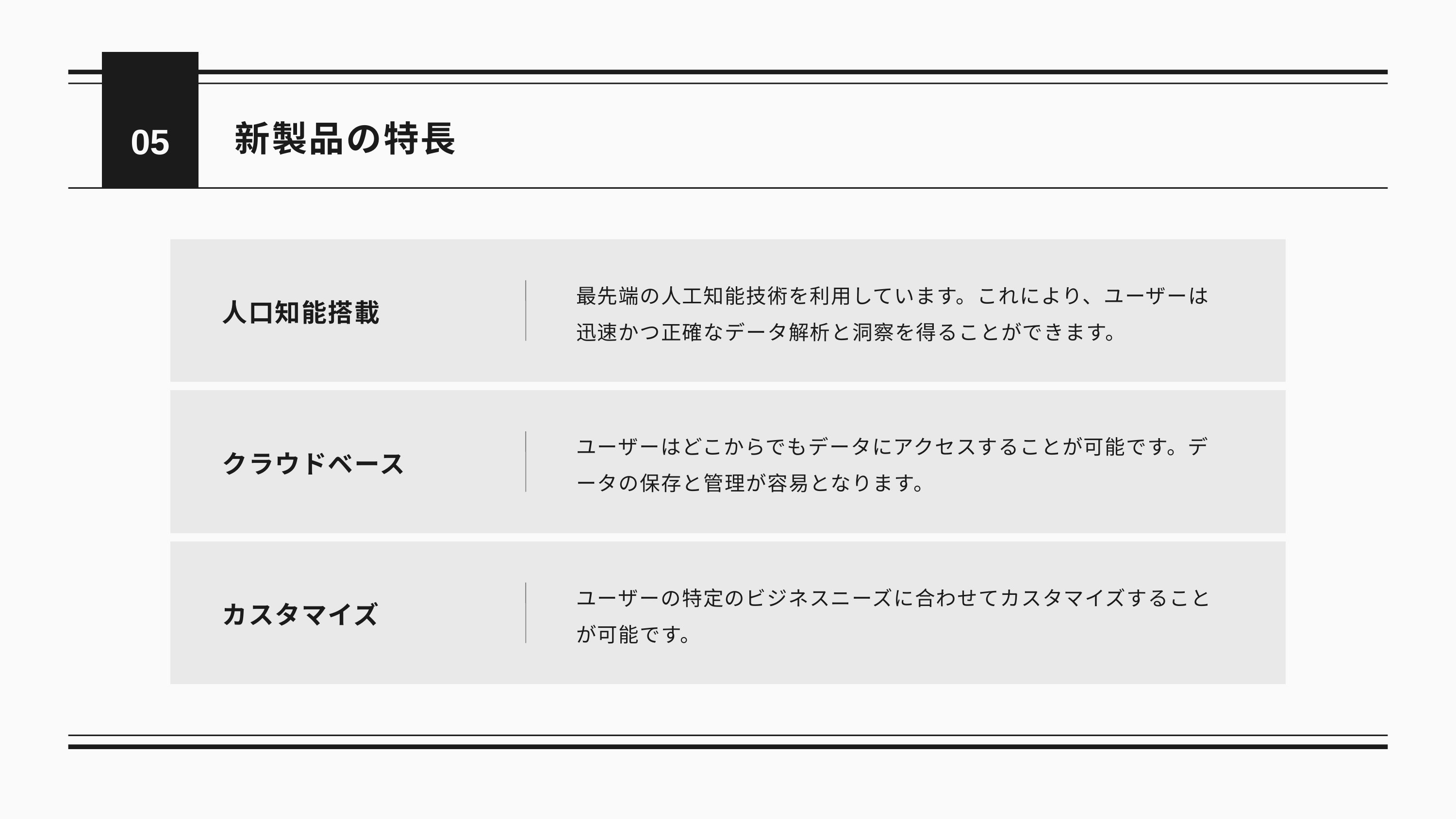

05
新製品の特長

最先端の人工知能技術を利用しています。これにより、ユーザーは迅速かつ正確なデータ解析と洞察を得ることができます。

人口知能搭載

ユーザーはどこからでもデータにアクセスすることが可能です。データの保存と管理が容易となります。

クラウドベース

ユーザーの特定のビジネスニーズに合わせてカスタマイズすることが可能です。

カスタマイズ